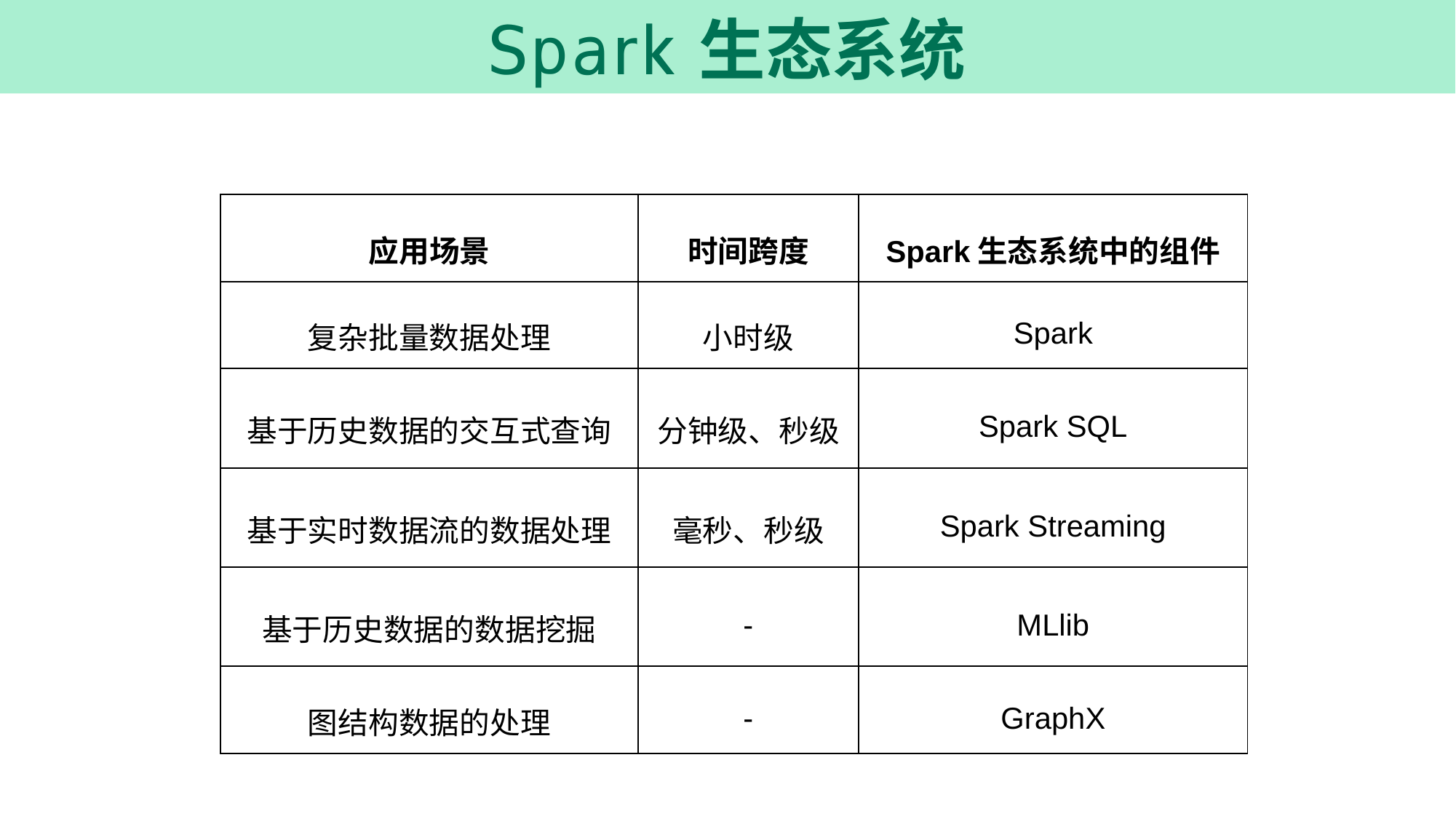

# Spark生态系统
| 应用场景 | 时间跨度 | Spark生态系统中的组件 |
| --- | --- | --- |
| 复杂批量数据处理 | 小时级 | Spark |
| 基于历史数据的交互式查询 | 分钟级、秒级 | Spark SQL |
| 基于实时数据流的数据处理 | 毫秒、秒级 | Spark Streaming |
| 基于历史数据的数据挖掘 | - | MLlib |
| 图结构数据的处理 | - | GraphX |